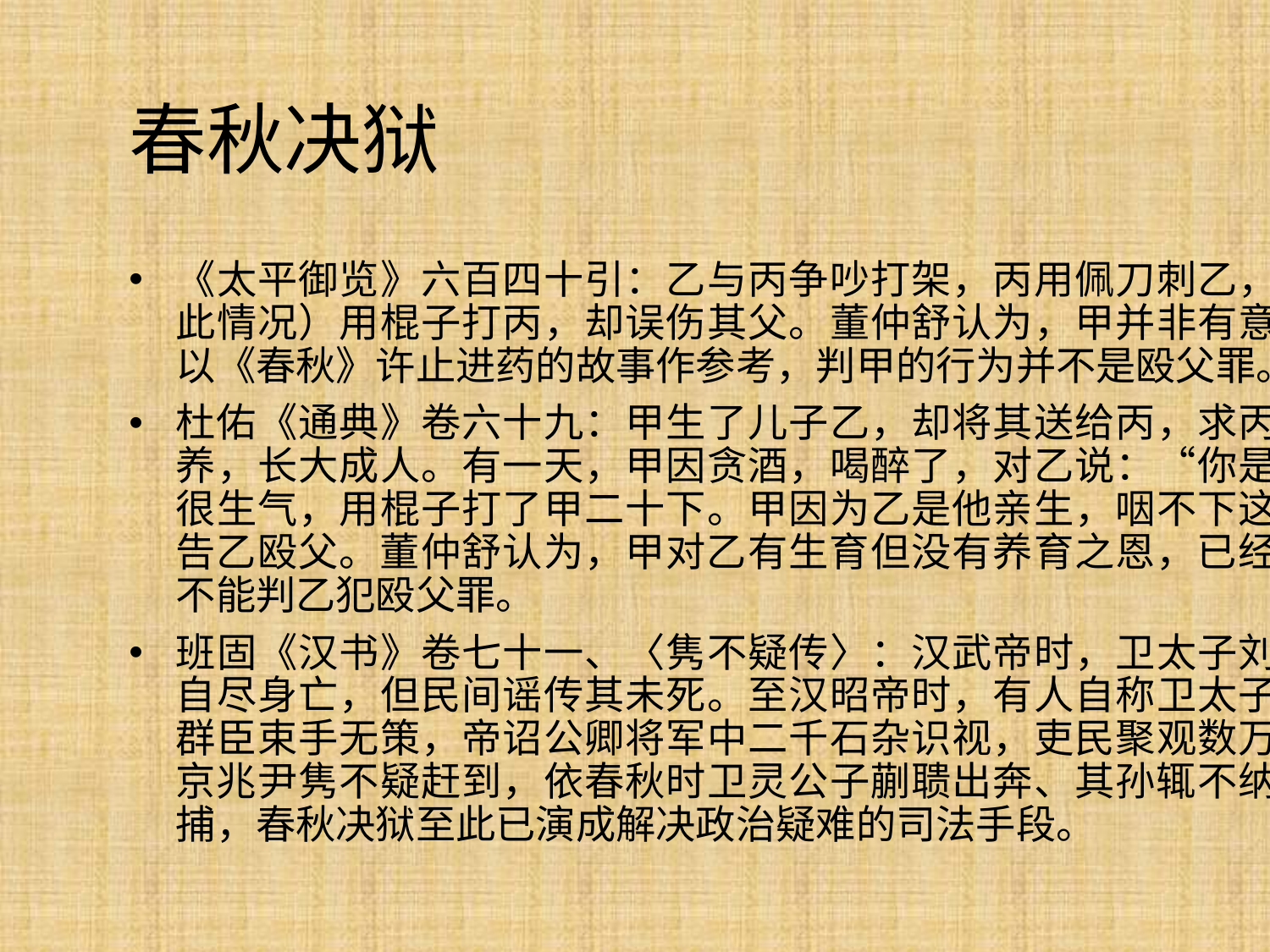

# 春秋决狱
《太平御览》六百四十引：乙与丙争吵打架，丙用佩刀刺乙，乙的儿子甲（见此情况）用棍子打丙，却误伤其父。董仲舒认为，甲并非有意打伤父亲，因此以《春秋》许止进药的故事作参考，判甲的行为并不是殴父罪。
杜佑《通典》卷六十九：甲生了儿子乙，却将其送给丙，求丙收养，乙由丙抚养，长大成人。有一天，甲因贪酒，喝醉了，对乙说：“你是我的儿子。”乙很生气，用棍子打了甲二十下。甲因为乙是他亲生，咽不下这口气，就向县官告乙殴父。董仲舒认为，甲对乙有生育但没有养育之恩，已经没有了父子之义。不能判乙犯殴父罪。
班固《汉书》卷七十一、〈隽不疑传〉：汉武帝时，卫太子刘据因巫蛊之祸而自尽身亡，但民间谣传其未死。至汉昭帝时，有人自称卫太子，诣长安北门，群臣束手无策，帝诏公卿将军中二千石杂识视，吏民聚观数万人，真假莫辨。京兆尹隽不疑赶到，依春秋时卫灵公子蒯聩出奔、其孙辄不纳返的先例将其拘捕，春秋决狱至此已演成解决政治疑难的司法手段。